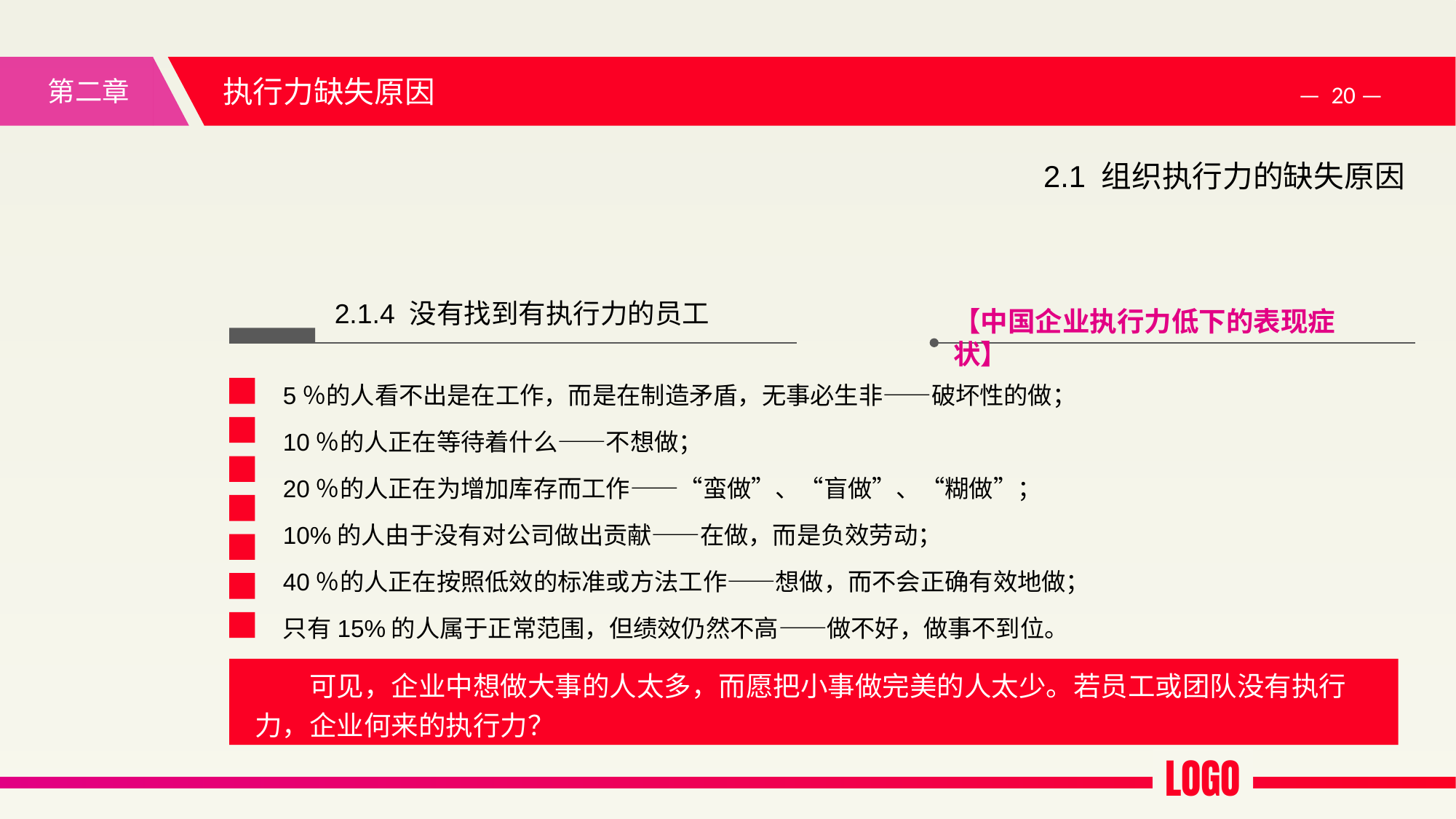

2.1 组织执行力的缺失原因
2.1.4 没有找到有执行力的员工
【中国企业执行力低下的表现症状】

5％的人看不出是在工作，而是在制造矛盾，无事必生非——破坏性的做；
10％的人正在等待着什么——不想做；
20％的人正在为增加库存而工作——“蛮做”、“盲做”、“糊做”；
10%的人由于没有对公司做出贡献——在做，而是负效劳动；
40％的人正在按照低效的标准或方法工作——想做，而不会正确有效地做；
只有15%的人属于正常范围，但绩效仍然不高——做不好，做事不到位。

可见，企业中想做大事的人太多，而愿把小事做完美的人太少。若员工或团队没有执行力，企业何来的执行力？